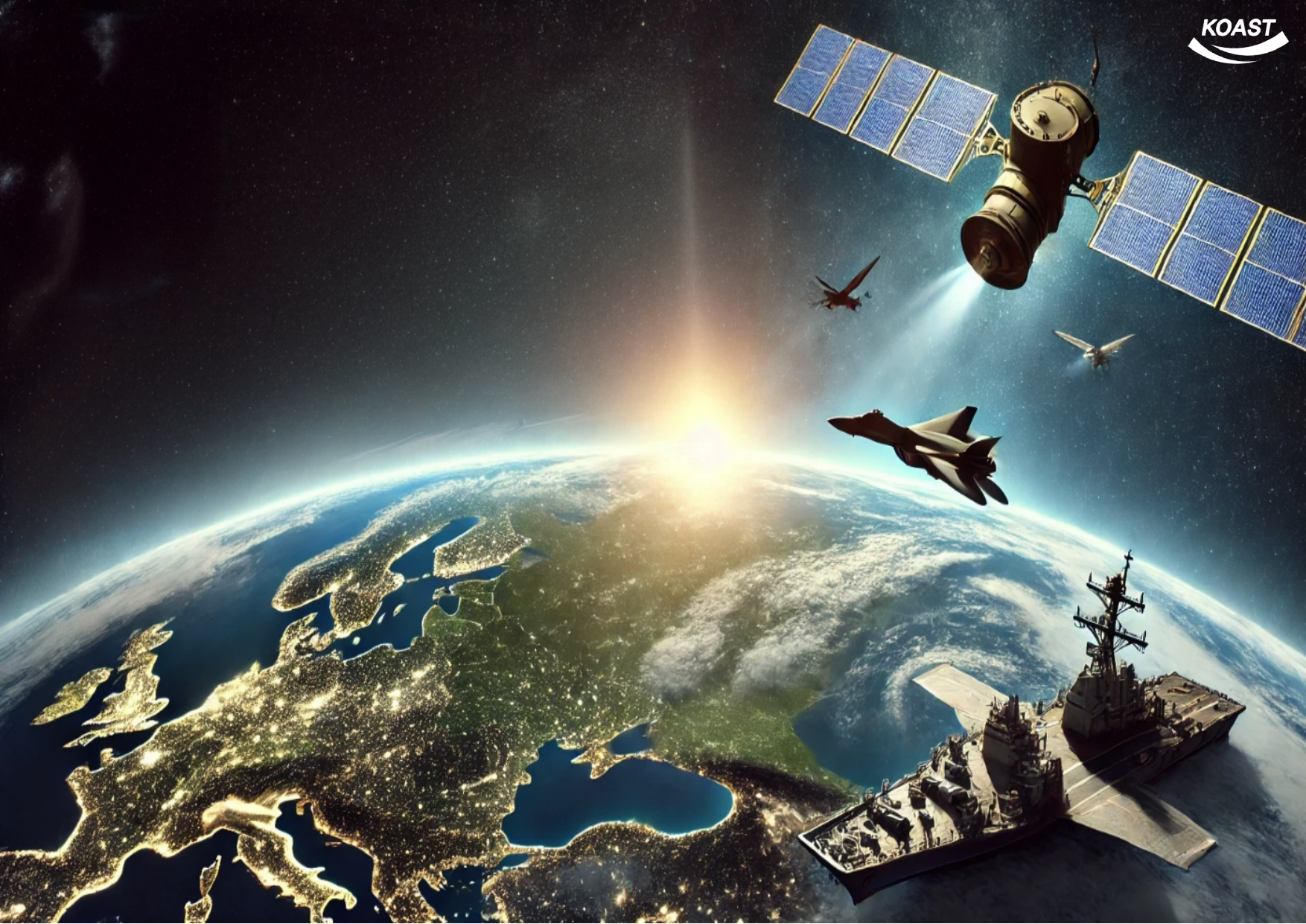

위성데이터의 군사적 활용을 위한
연구 과제 제안